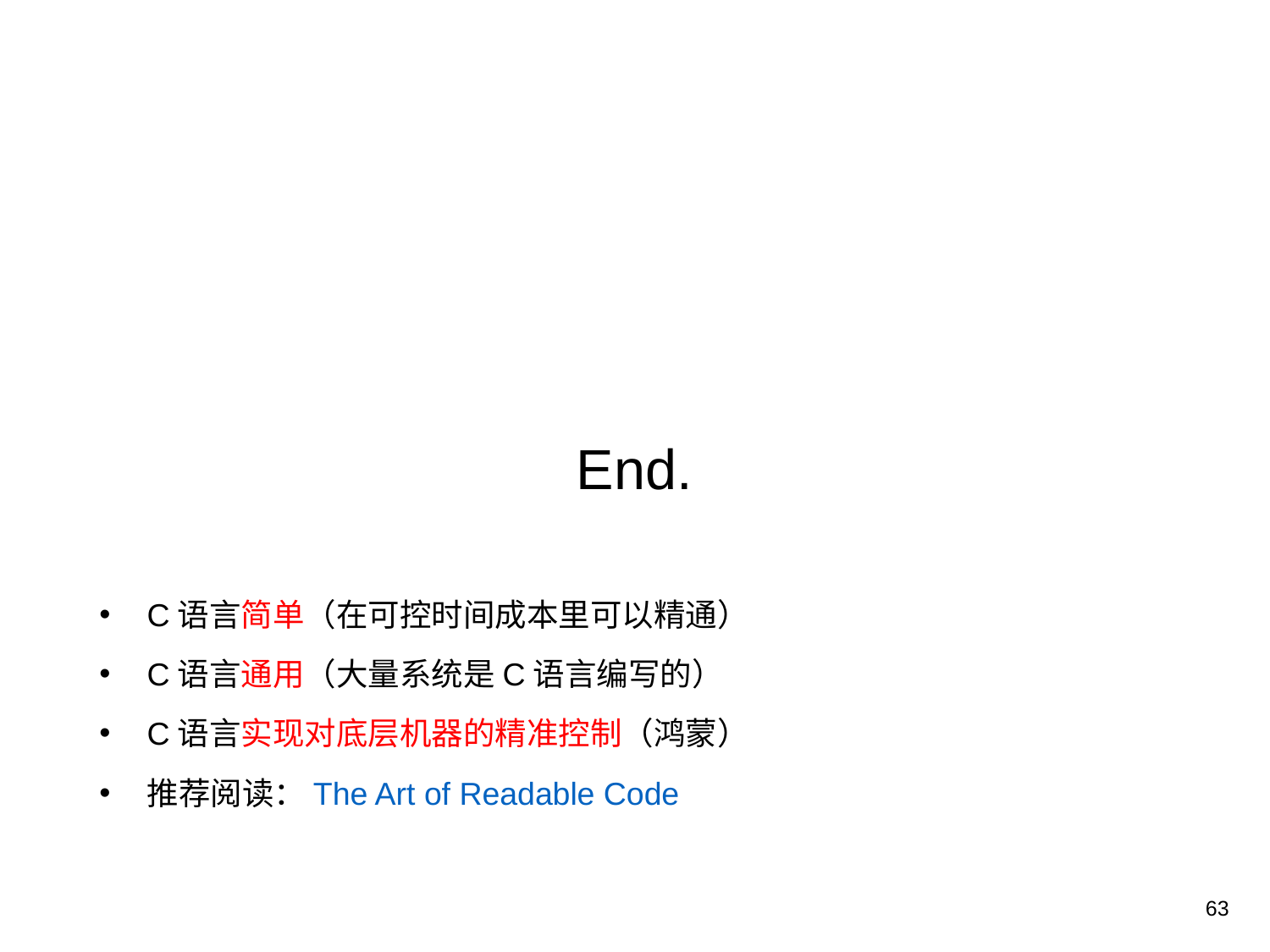

# End.
C语言简单（在可控时间成本里可以精通）
C语言通用（大量系统是C语言编写的）
C语言实现对底层机器的精准控制（鸿蒙）
推荐阅读：The Art of Readable Code
63